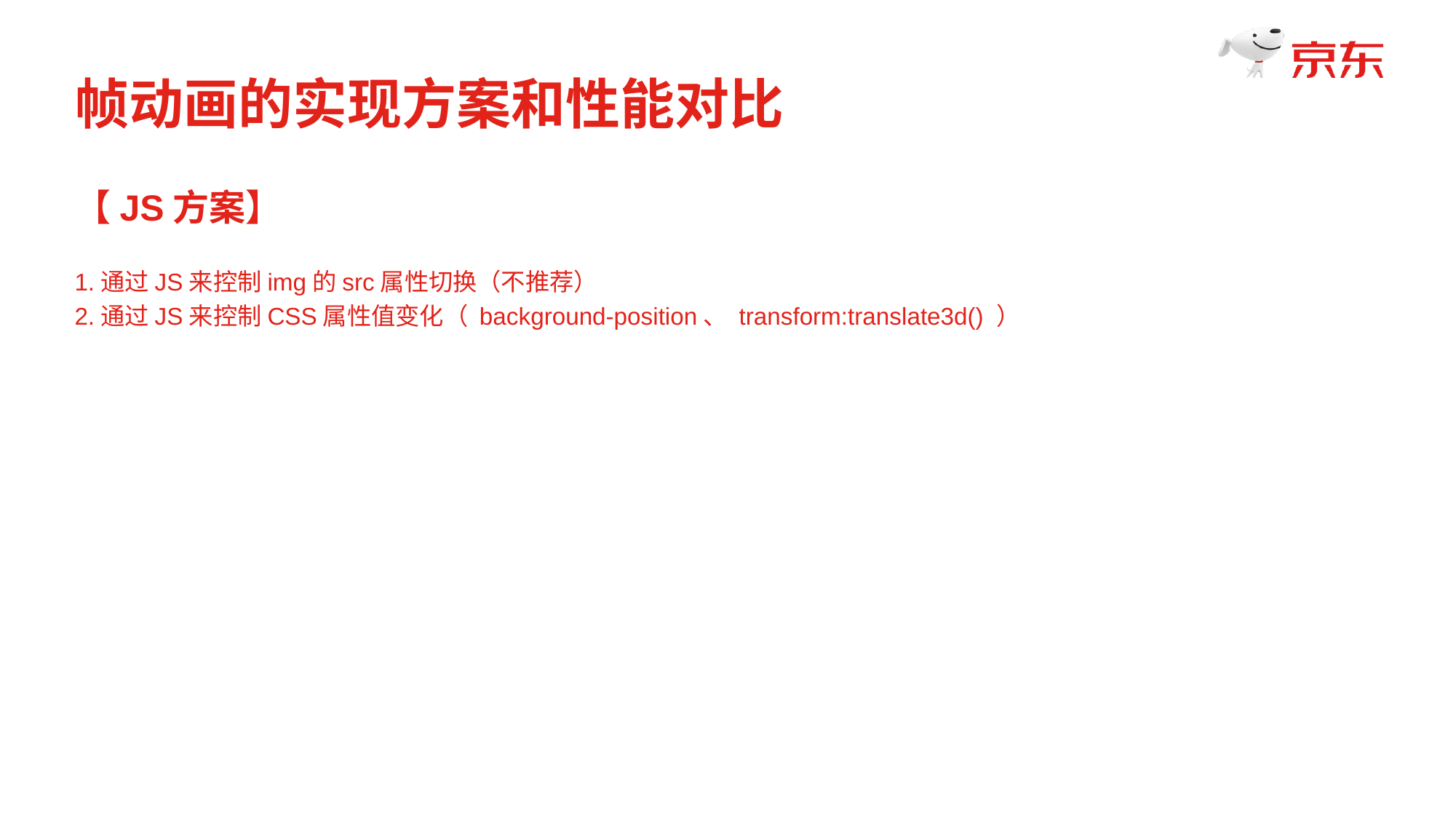

帧动画的实现方案和性能对比

【JS方案】

1.通过JS来控制img的src属性切换（不推荐）
2.通过JS来控制CSS属性值变化（ background-position、 transform:translate3d() ）